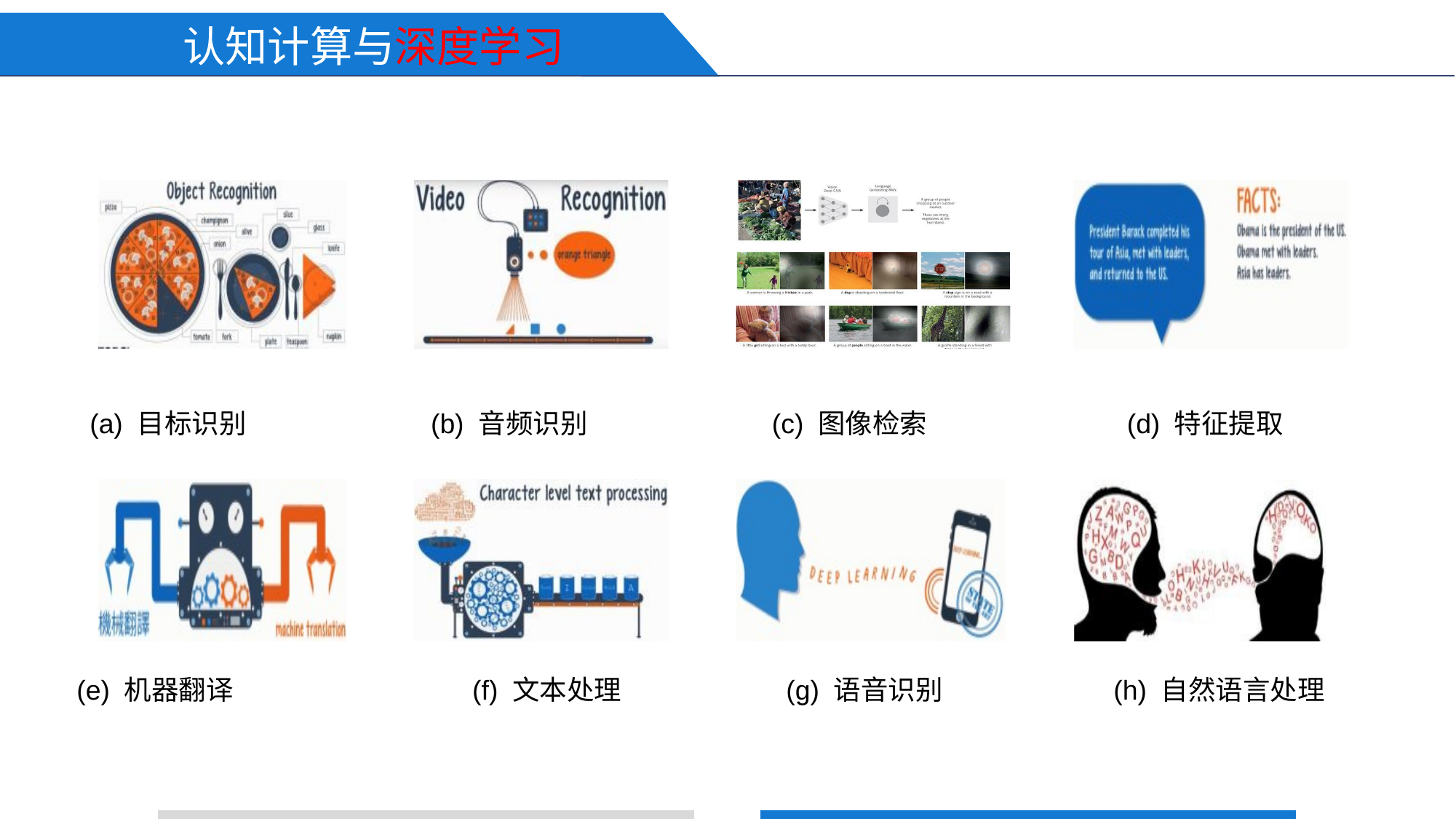

# 认知计算与深度学习

(a) 目标识别
(b) 音频识别
(c) 图像检索
(d) 特征提取

(e) 机器翻译
(f) 文本处理
(g) 语音识别
(h) 自然语言处理